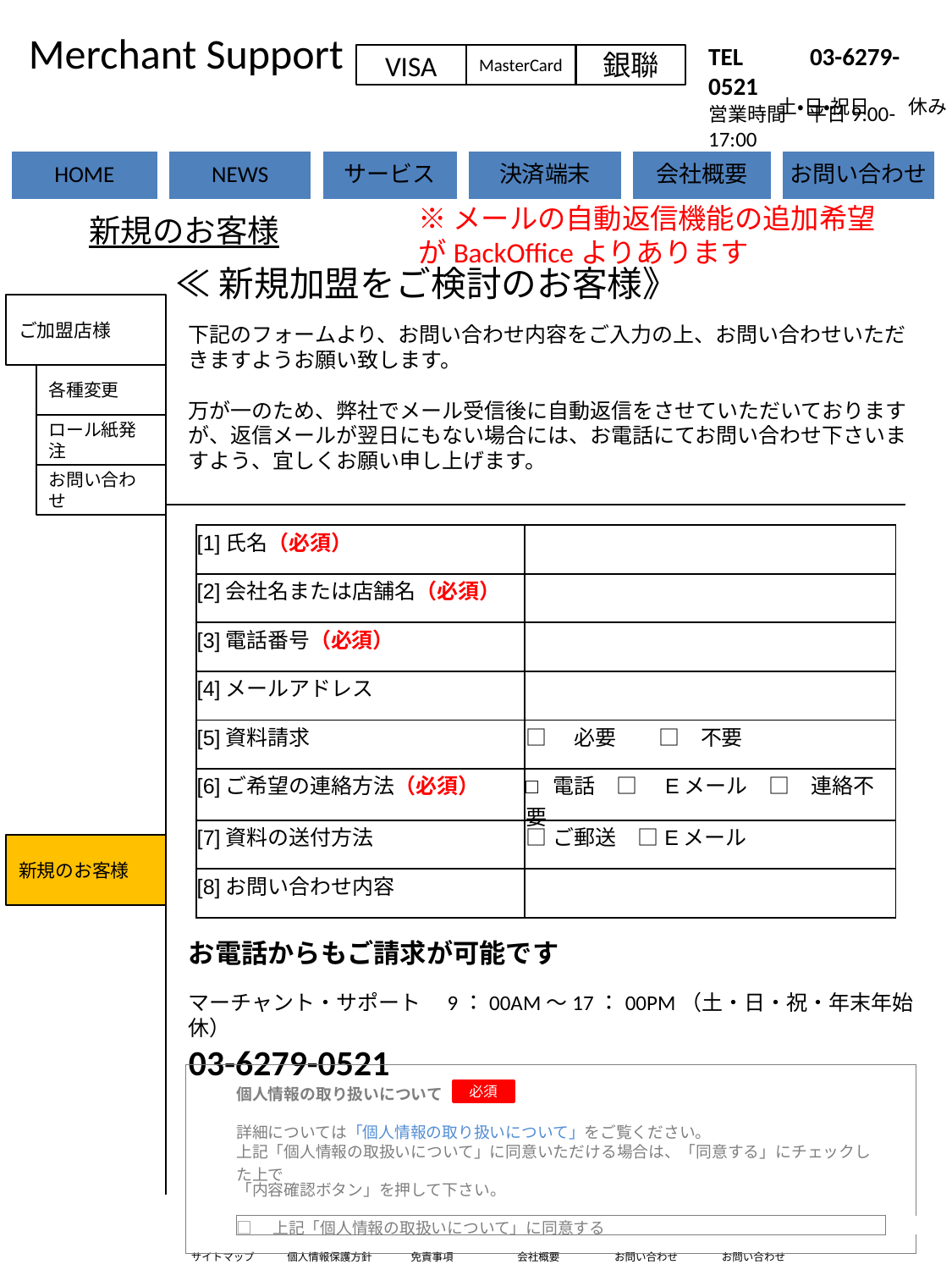

Merchant Support
お問い合わせ画面
TEL 　　03-6279-0521
営業時間　平日9:00-17:00

VISA
MasterCard
銀聯
土・日・祝日　　休み
HOME
NEWS
サービス
決済端末
会社概要
お問い合わせ
※メールの自動返信機能の追加希望がBackOfficeよりあります
新規のお客様
≪新規加盟をご検討のお客様》
ご加盟店様
下記のフォームより、お問い合わせ内容をご入力の上、お問い合わせいただきますようお願い致します。

万が一のため、弊社でメール受信後に自動返信をさせていただいておりますが、返信メールが翌日にもない場合には、お電話にてお問い合わせ下さいますよう、宜しくお願い申し上げます。
各種変更
ロール紙発注
お問い合わせ
| [1]氏名（必須） |  |
| --- | --- |
| [2]会社名または店舗名（必須） |  |
| [3]電話番号（必須） |  |
| [4]メールアドレス |  |
| [5]資料請求 | □　必要　　□5不要 |
| [6]ご希望の連絡方法（必須） | □5電話　□　Eメール　□　連絡不要 |
| [7]資料の送付方法 | □ご郵送　□Eメール |
| [8]お問い合わせ内容 |  |
新規のお客様
お電話からもご請求が可能です

マーチャント・サポート　9：00AM～17：00PM（土・日・祝・年末年始休）
03-6279-0521
|  |  |  |  |  |  |
| --- | --- | --- | --- | --- | --- |
|  | 個人情報の取り扱いについて |  |  |  |  |
|  |  |  |  |  |  |
|  | 詳細については「個人情報の取り扱いについて」をご覧ください。 |  |  |  |  |
|  | 上記「個人情報の取扱いについて」に同意いただける場合は、「同意する」にチェックした上で |  |  |  |  |
|  | 「内容確認ボタン」を押して下さい。 |  |  |  |  |
|  |  |  |  |  |  |
|  | □　上記「個人情報の取扱いについて」に同意する |  |  |  |  |
|  |  |  |  |  |  |
必須
サイトマップ
個人情報保護方針
免責事項
会社概要
お問い合わせ
お問い合わせ